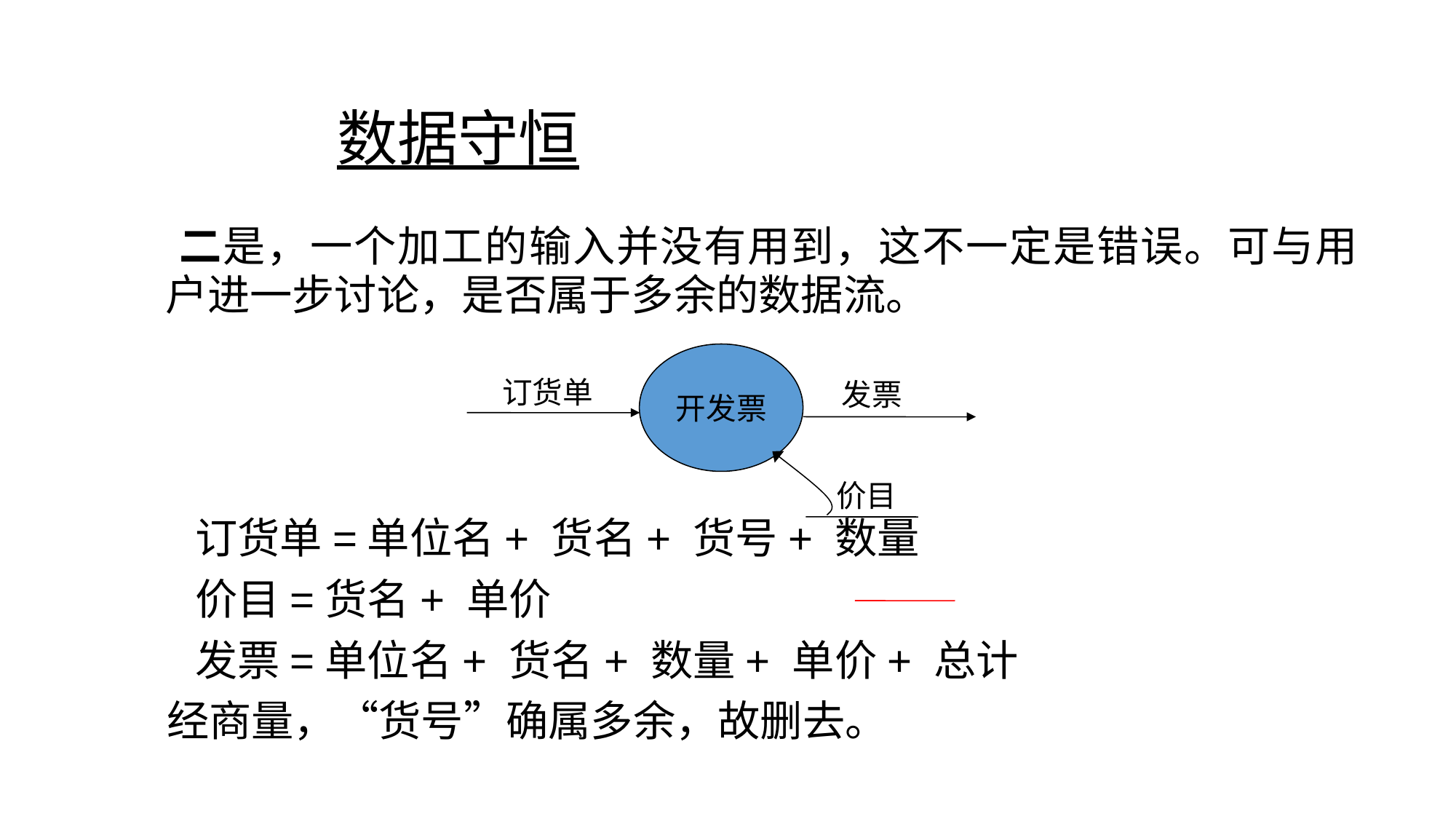

# 数据守恒
  二是，一个加工的输入并没有用到，这不一定是错误。可与用户进一步讨论，是否属于多余的数据流。

     订货单=单位名+ 货名+ 货号+ 数量
     价目=货名+ 单价
     发票=单位名+ 货名+ 数量+ 单价+ 总计
  经商量，“货号”确属多余，故删去。
开发票
订货单
发票

价目